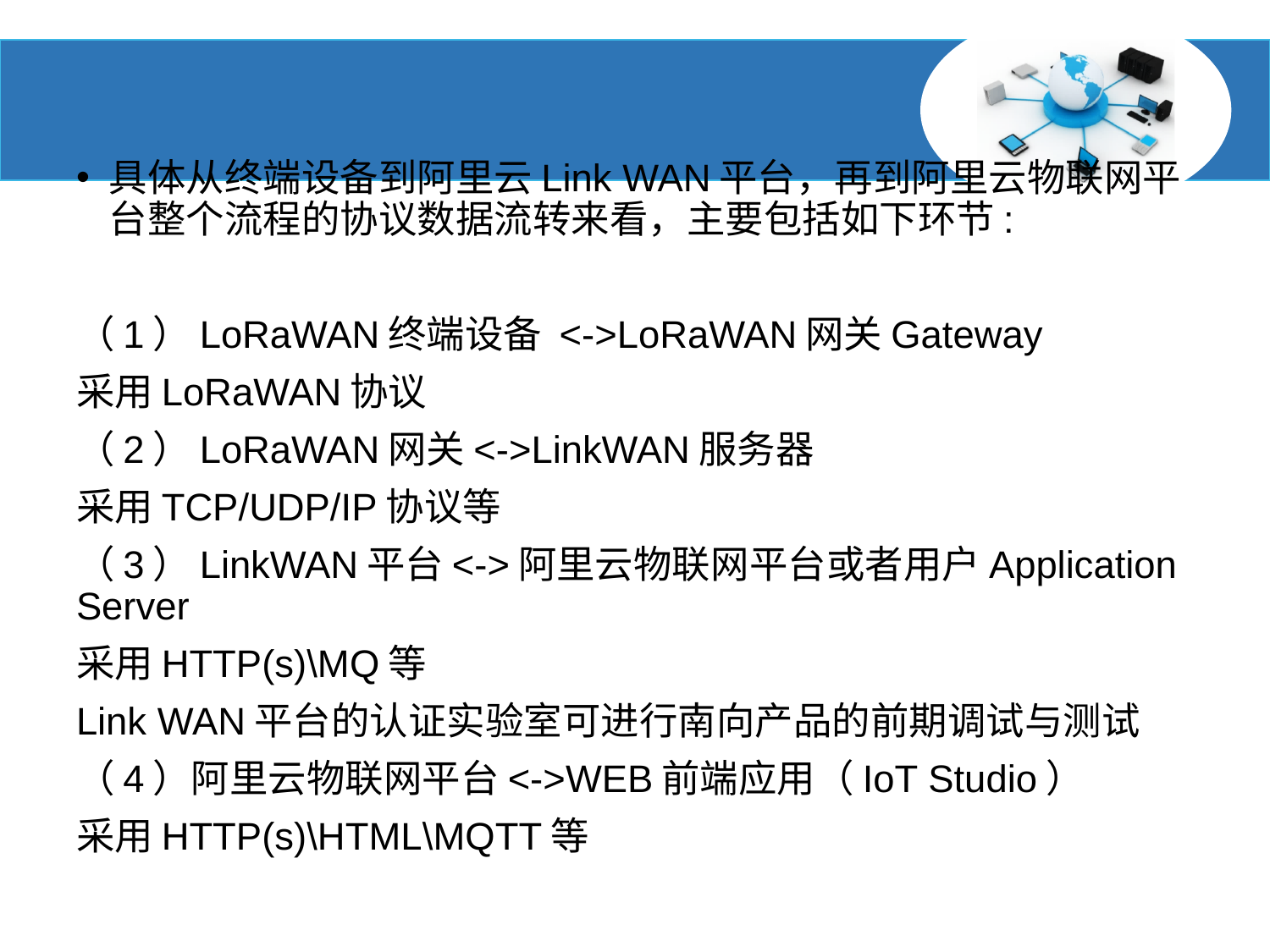

具体从终端设备到阿里云Link WAN平台，再到阿里云物联网平台整个流程的协议数据流转来看，主要包括如下环节:

（1）LoRaWAN终端设备 <->LoRaWAN网关Gateway
采用LoRaWAN协议
（2）LoRaWAN网关<->LinkWAN服务器
采用TCP/UDP/IP协议等
（3）LinkWAN平台<->阿里云物联网平台或者用户Application Server
采用HTTP(s)\MQ等
Link WAN平台的认证实验室可进行南向产品的前期调试与测试
（4）阿里云物联网平台<->WEB前端应用（IoT Studio）
采用HTTP(s)\HTML\MQTT等